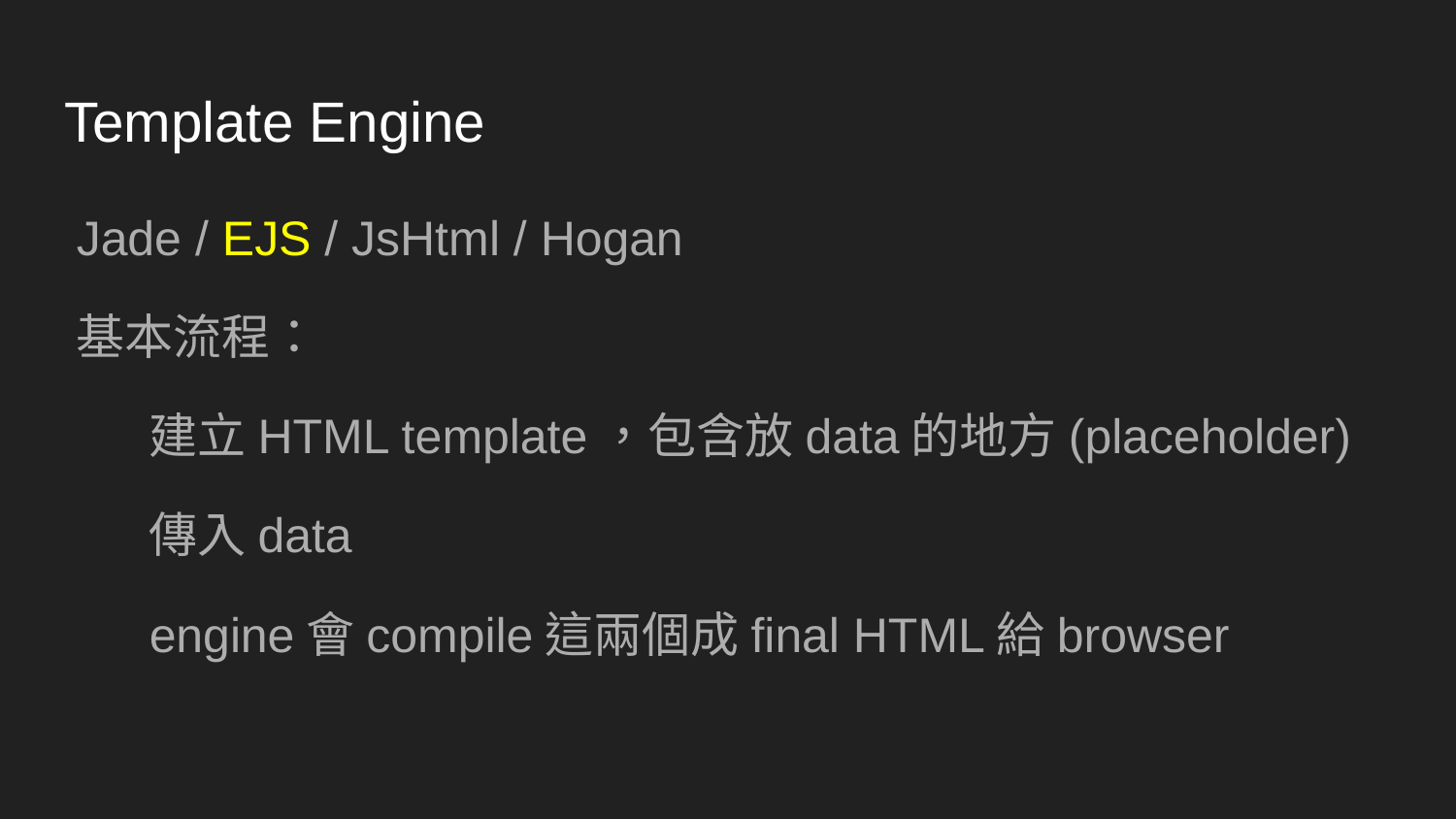

# Template Engine
Jade / EJS / JsHtml / Hogan
基本流程：
建立HTML template，包含放data的地方(placeholder)
傳入data
engine會compile這兩個成final HTML給browser